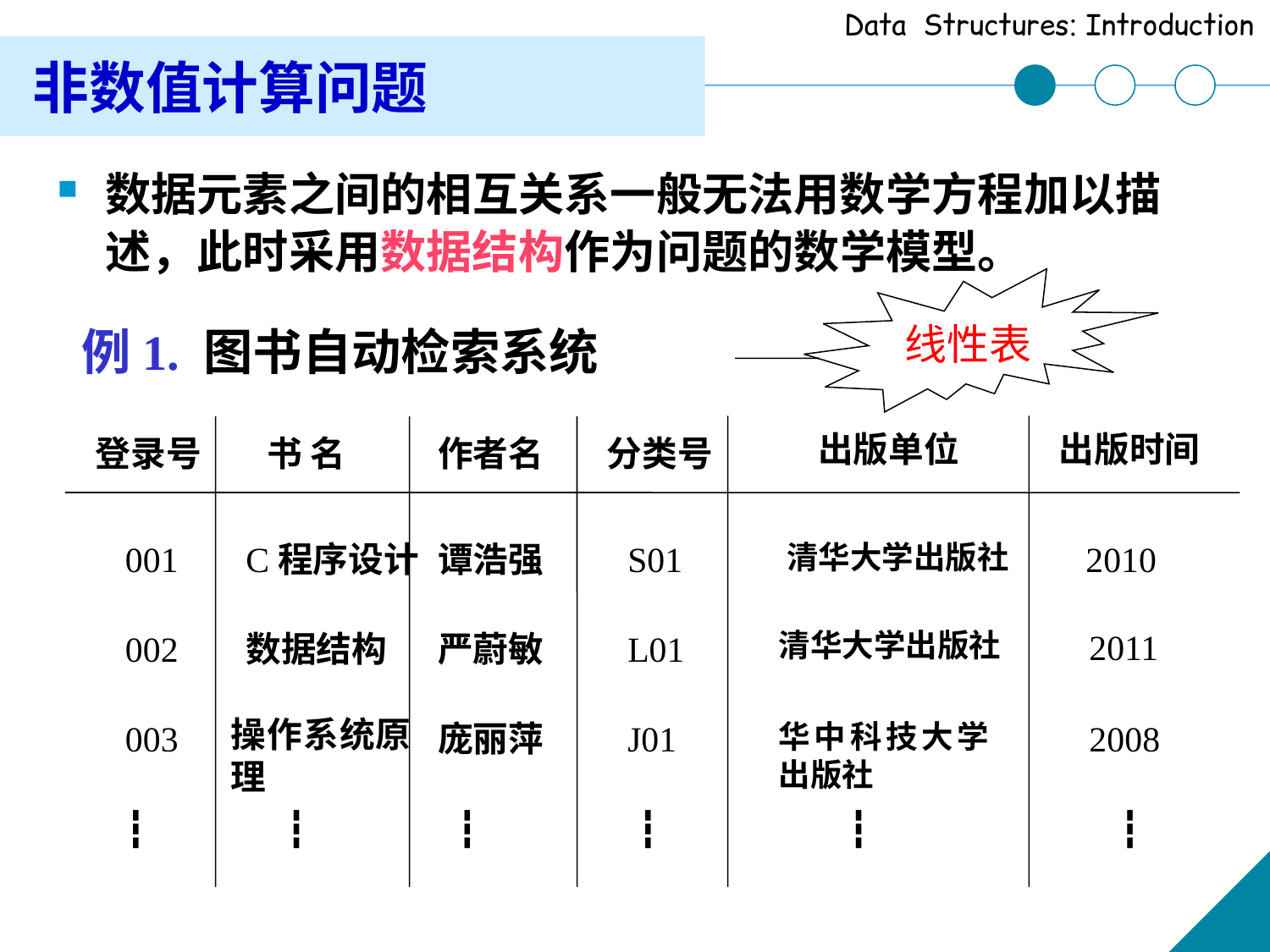

# 非数值计算问题

数据元素之间的相互关系一般无法用数学方程加以描述，此时采用数据结构作为问题的数学模型。
线性表

  例1. 图书自动检索系统

出版单位
出版时间
登录号
书 名
作者名
分类号

001
C程序设计
谭浩强
S01
   清华大学出版社
 2010
清华大学出版社
2011
002
数据结构
严蔚敏
L01
操作系统原理
003
庞丽萍
J01
华中科技大学出版社
2008
┇
┇
┇
┇
┇
┇